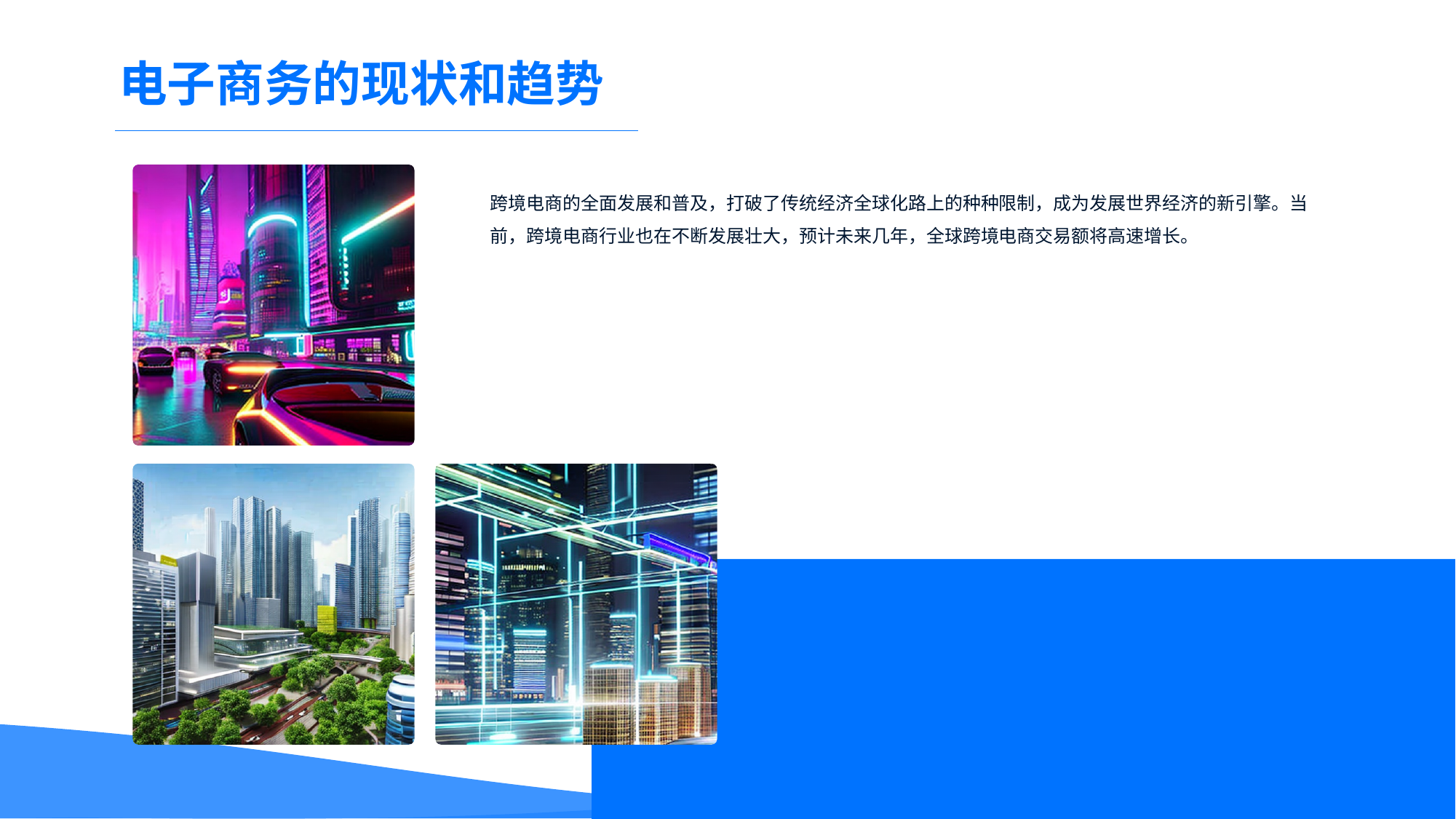

电子商务的现状和趋势

跨境电商的全面发展和普及，打破了传统经济全球化路上的种种限制，成为发展世界经济的新引擎。当前，跨境电商行业也在不断发展壮大，预计未来几年，全球跨境电商交易额将高速增长。